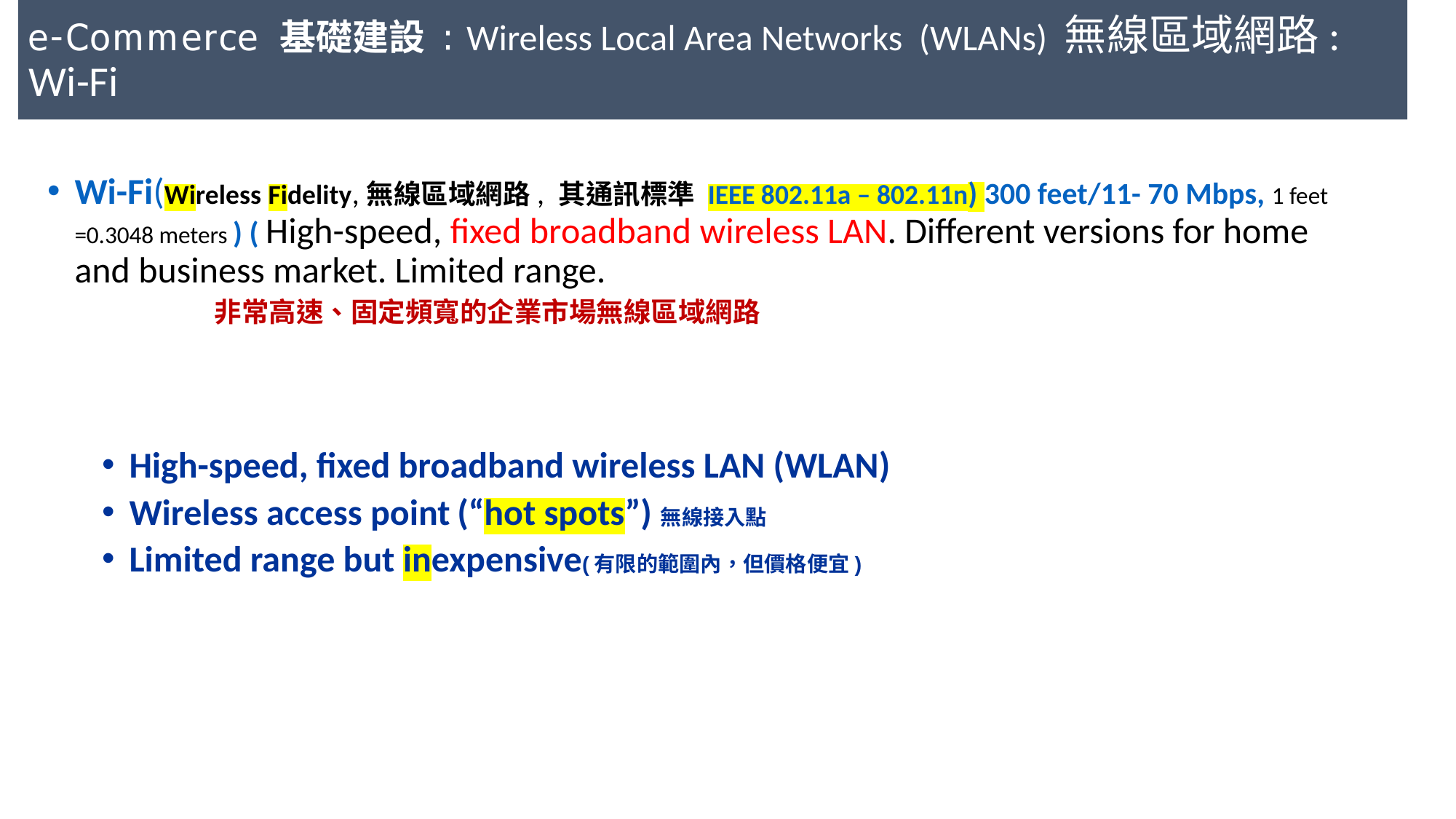

# e-Commerce 基礎建設 : Wireless Local Area Networks  (WLANs) 無線區域網路: Wi-Fi
Wi-Fi(Wireless Fidelity,無線區域網路, 其通訊標準 IEEE 802.11a – 802.11n) 300 feet/11- 70 Mbps, 1 feet =0.3048 meters ) ( High-speed, fixed broadband wireless LAN. Different versions for home and business market. Limited range.                                                                                                           非常高速、固定頻寬的企業市場無線區域網路

High-speed, fixed broadband wireless LAN (WLAN)
Wireless access point (“hot spots”)無線接入點
Limited range but inexpensive(有限的範圍內，但價格便宜)